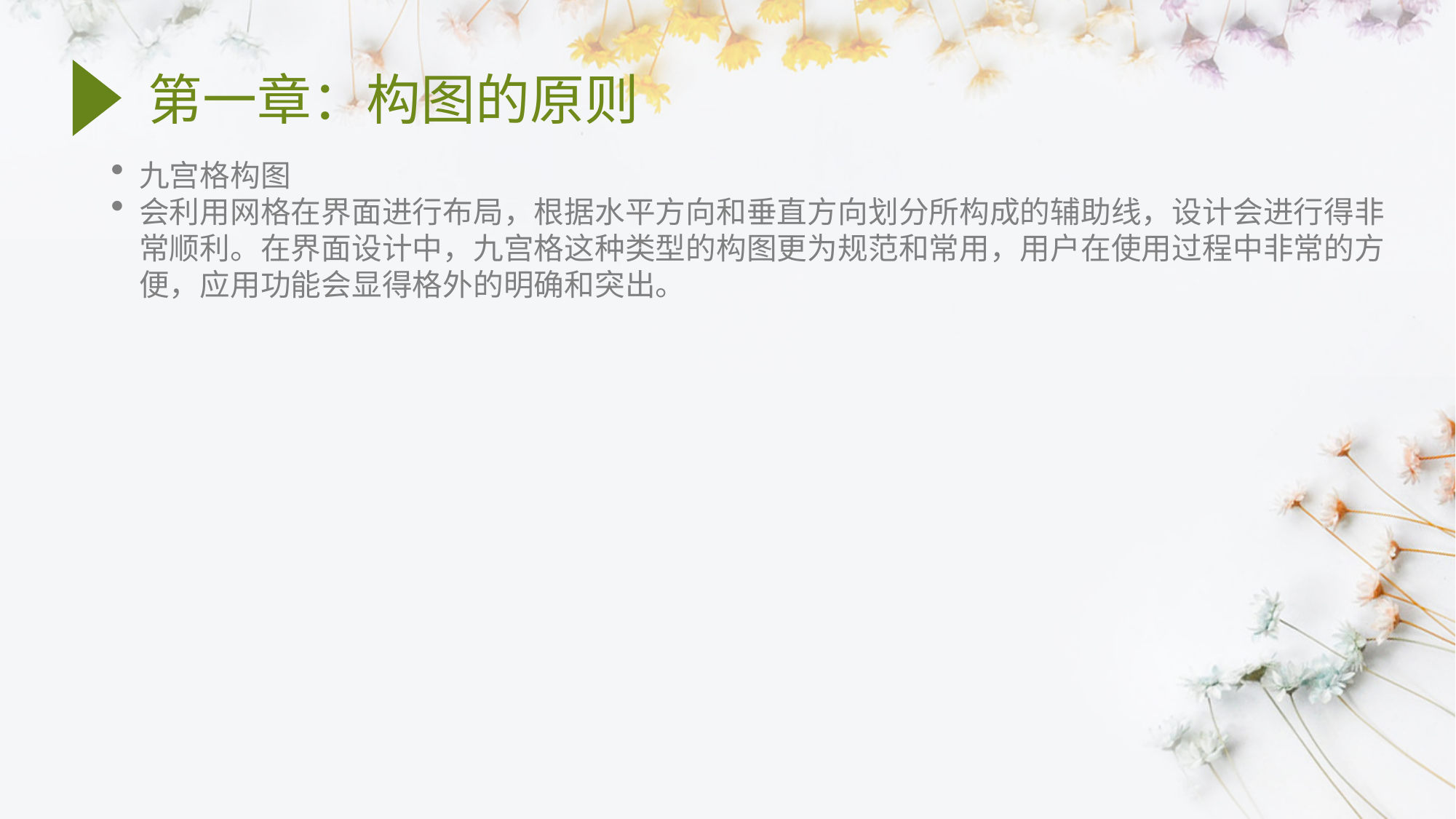

# 第一章：构图的原则
九宫格构图
会利用网格在界面进行布局，根据水平方向和垂直方向划分所构成的辅助线，设计会进行得非常顺利。在界面设计中，九宫格这种类型的构图更为规范和常用，用户在使用过程中非常的方便，应用功能会显得格外的明确和突出。